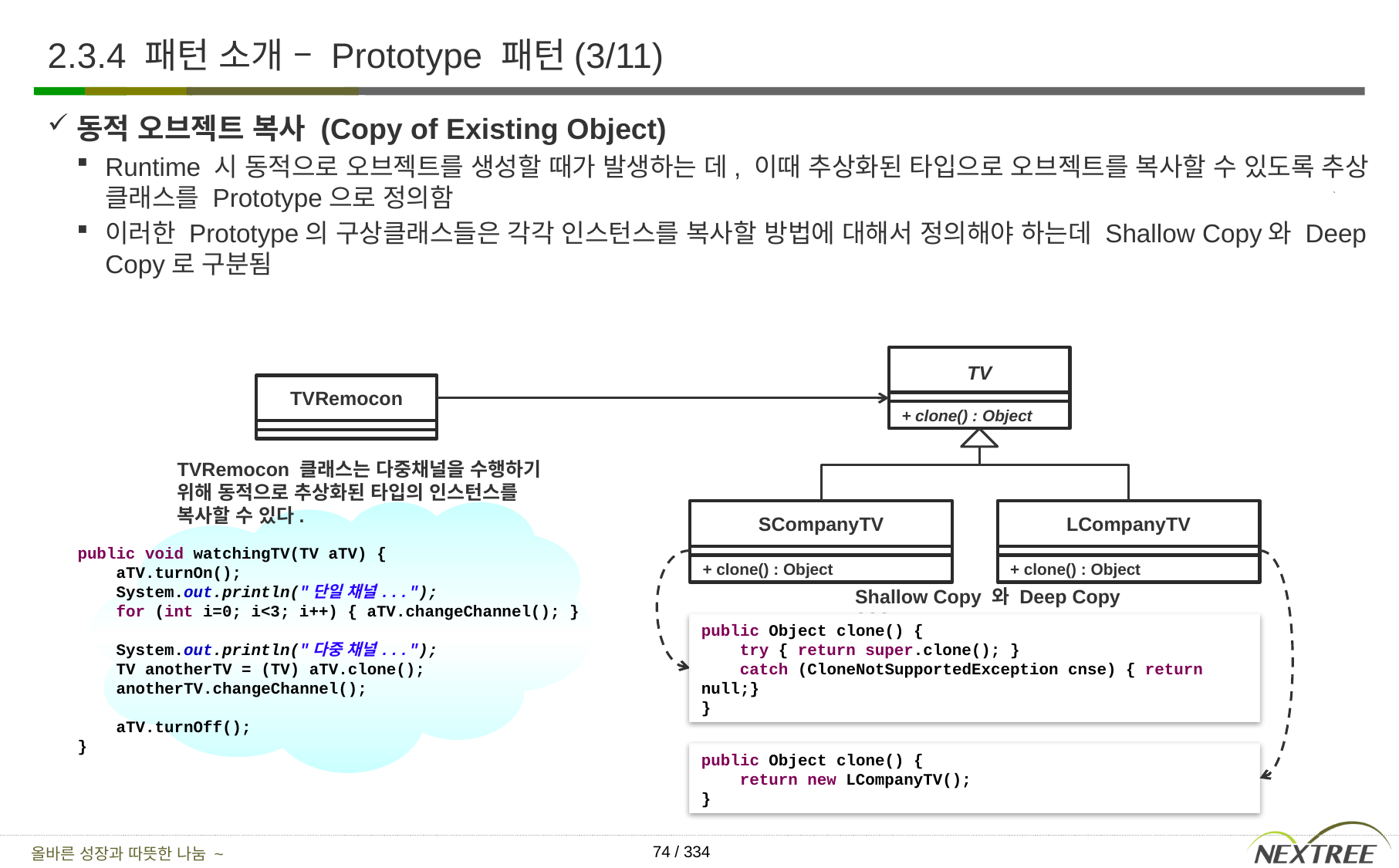

# 2.3.4 패턴 소개 – Prototype 패턴(3/11)
동적 오브젝트 복사 (Copy of Existing Object)
Runtime 시 동적으로 오브젝트를 생성할 때가 발생하는 데, 이때 추상화된 타입으로 오브젝트를 복사할 수 있도록 추상 클래스를 Prototype으로 정의함
이러한 Prototype의 구상클래스들은 각각 인스턴스를 복사할 방법에 대해서 정의해야 하는데 Shallow Copy와 Deep Copy로 구분됨
TV
TVRemocon

+ clone() : Object

TVRemocon 클래스는 다중채널을 수행하기 위해 동적으로 추상화된 타입의 인스턴스를 복사할 수 있다.
SCompanyTV
LCompanyTV

public void watchingTV(TV aTV) {
    aTV.turnOn();
    System.out.println("단일 채널...");
    for (int i=0; i<3; i++) { aTV.changeChannel(); }

    System.out.println("다중 채널...");
    TV anotherTV = (TV) aTV.clone();
    anotherTV.changeChannel();

    aTV.turnOff();
}

+ clone() : Object
+ clone() : Object
Shallow Copy 와 Deep Copy ???
public Object clone() {
    try { return super.clone(); }
    catch (CloneNotSupportedException cnse) { return null;}
}
public Object clone() {
    return new LCompanyTV();
}